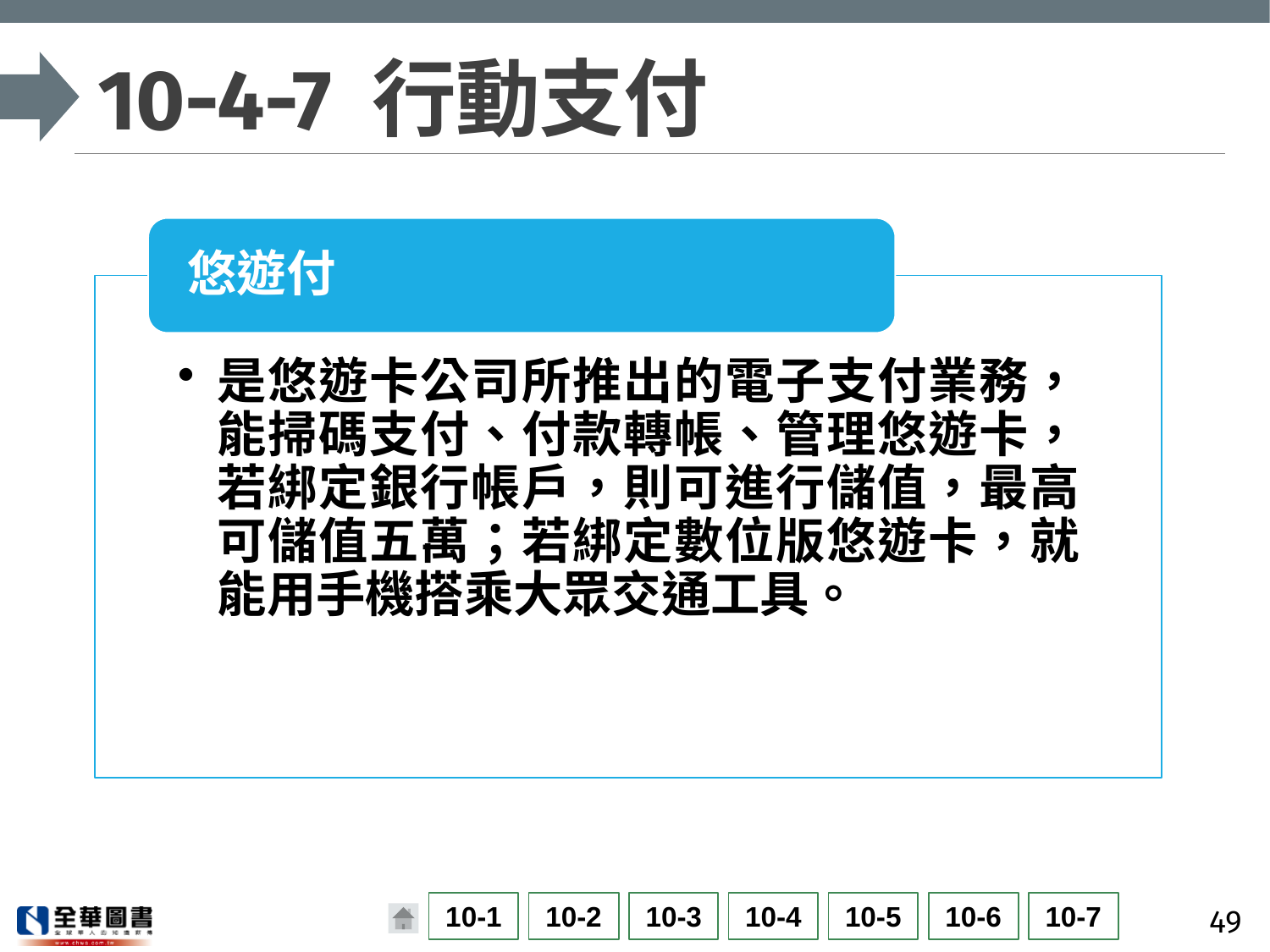

# 10-4-7 行動支付
是悠遊卡公司所推出的電子支付業務，能掃碼支付、付款轉帳、管理悠遊卡，若綁定銀行帳戶，則可進行儲值，最高可儲值五萬；若綁定數位版悠遊卡，就能用手機搭乘大眾交通工具。
悠遊付
49